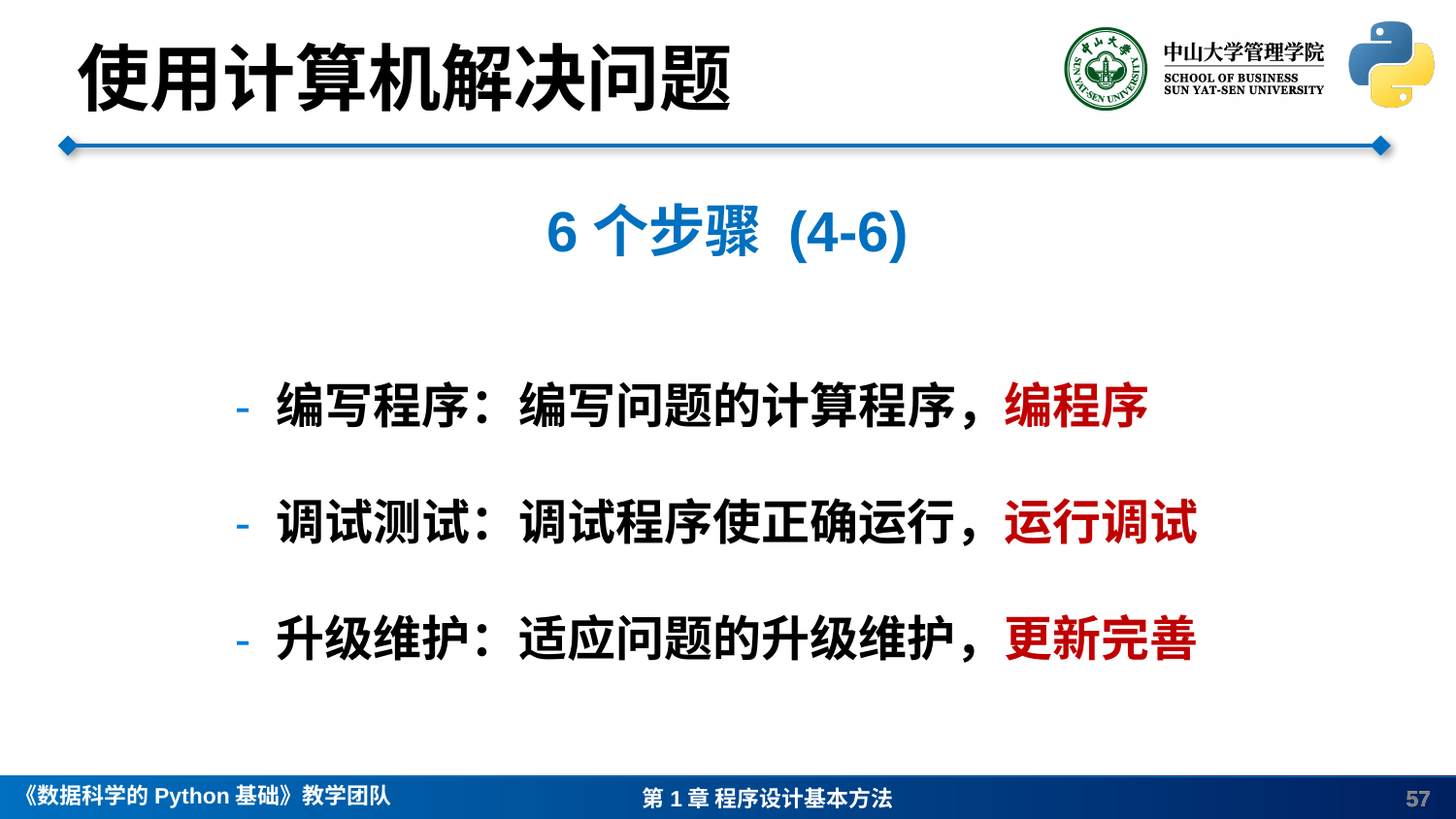

使用计算机解决问题
6个步骤 (4-6)
- 编写程序：编写问题的计算程序，编程序
- 调试测试：调试程序使正确运行，运行调试
- 升级维护：适应问题的升级维护，更新完善
57